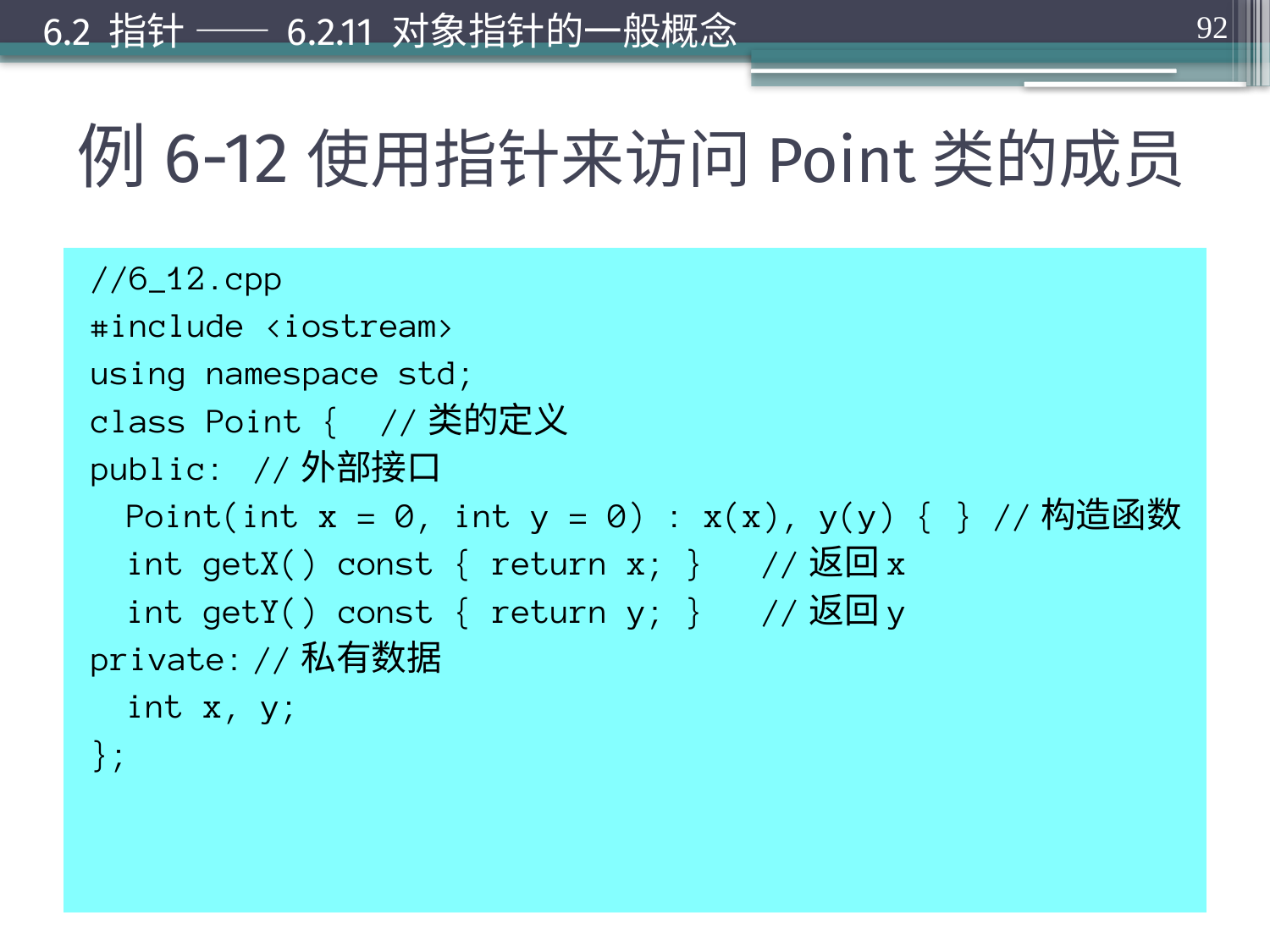

6.2 指针 —— 6.2.11 对象指针的一般概念
92
# 例6-12使用指针来访问Point类的成员
//6_12.cpp
#include <iostream>
using namespace std;
class Point {	//类的定义
public:	//外部接口
	Point(int x = 0, int y = 0) : x(x), y(y) { } //构造函数
	int getX() const { return x; }	//返回x
	int getY() const { return y; }	//返回y
private:	//私有数据
	int x, y;
};